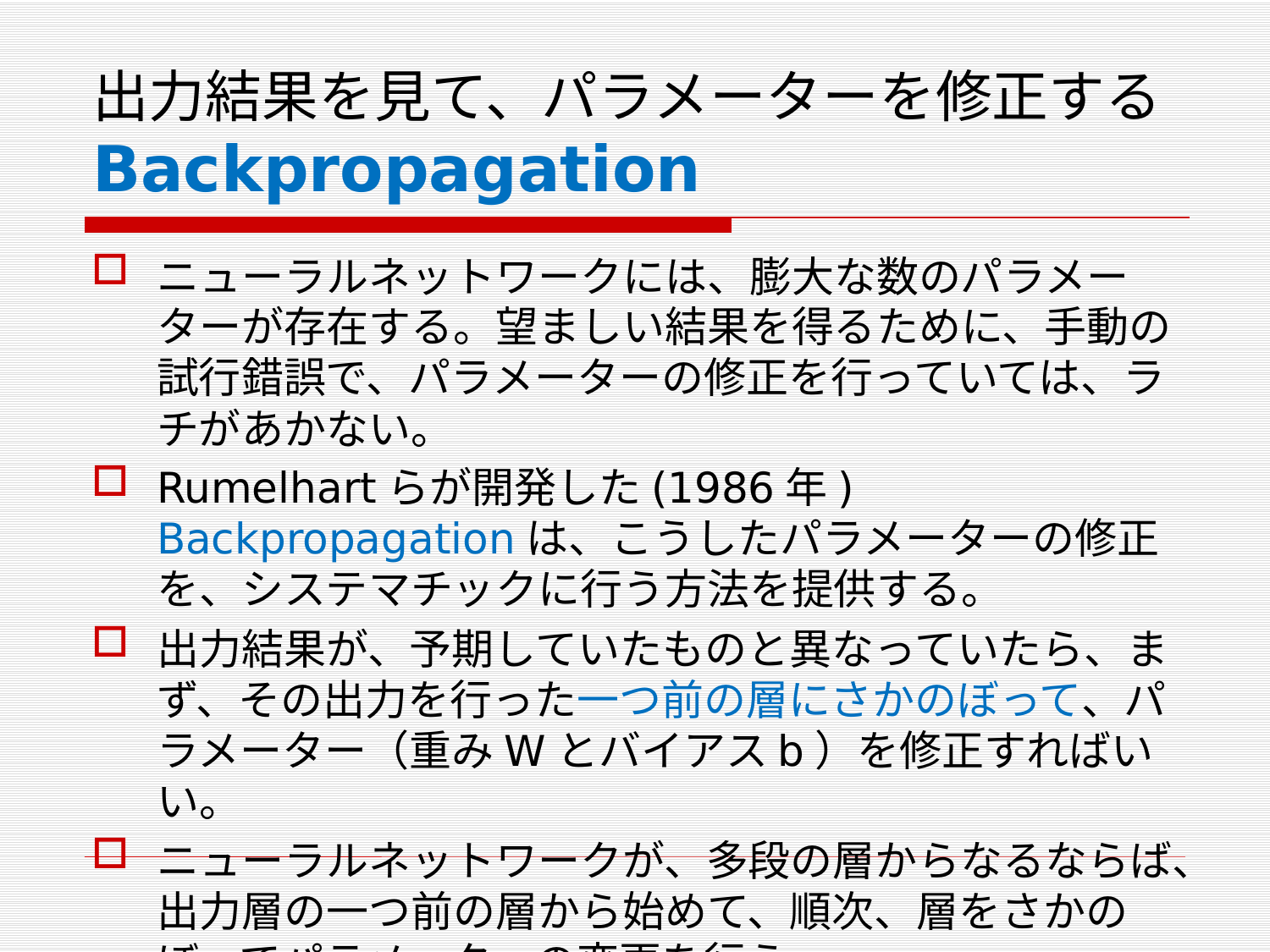

# 出力結果を見て、パラメーターを修正する Backpropagation
ニューラルネットワークには、膨大な数のパラメーターが存在する。望ましい結果を得るために、手動の試行錯誤で、パラメーターの修正を行っていては、ラチがあかない。
Rumelhartらが開発した(1986年) Backpropagationは、こうしたパラメーターの修正を、システマチックに行う方法を提供する。
出力結果が、予期していたものと異なっていたら、まず、その出力を行った一つ前の層にさかのぼって、パラメーター（重みWとバイアスb）を修正すればいい。
ニューラルネットワークが、多段の層からなるならば、出力層の一つ前の層から始めて、順次、層をさかのぼってパラメーターの変更を行う。